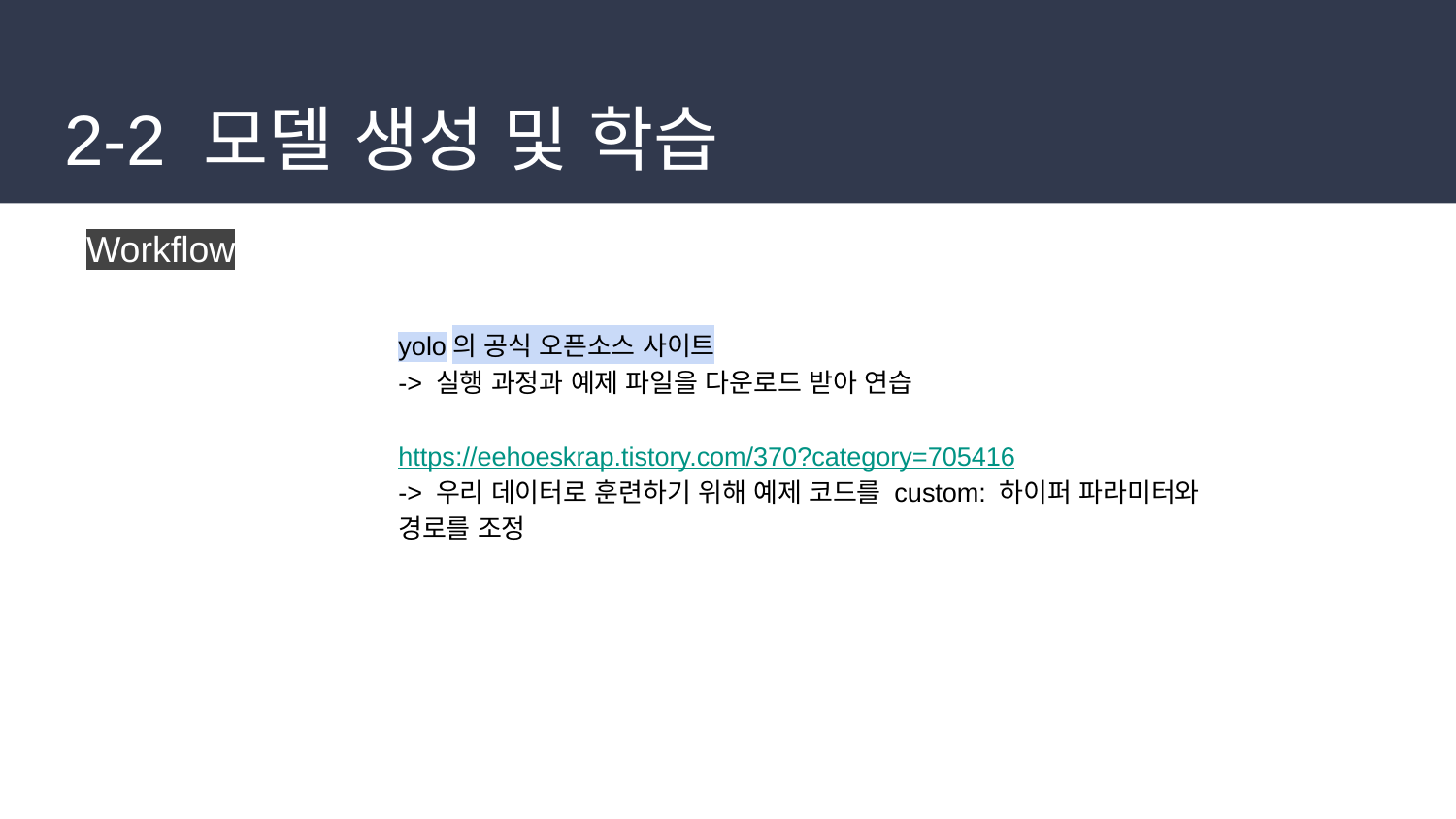

# 2-2 모델 생성 및 학습
Workflow
yolo의 공식 오픈소스 사이트
-> 실행 과정과 예제 파일을 다운로드 받아 연습
https://eehoeskrap.tistory.com/370?category=705416
-> 우리 데이터로 훈련하기 위해 예제 코드를 custom: 하이퍼 파라미터와 경로를 조정